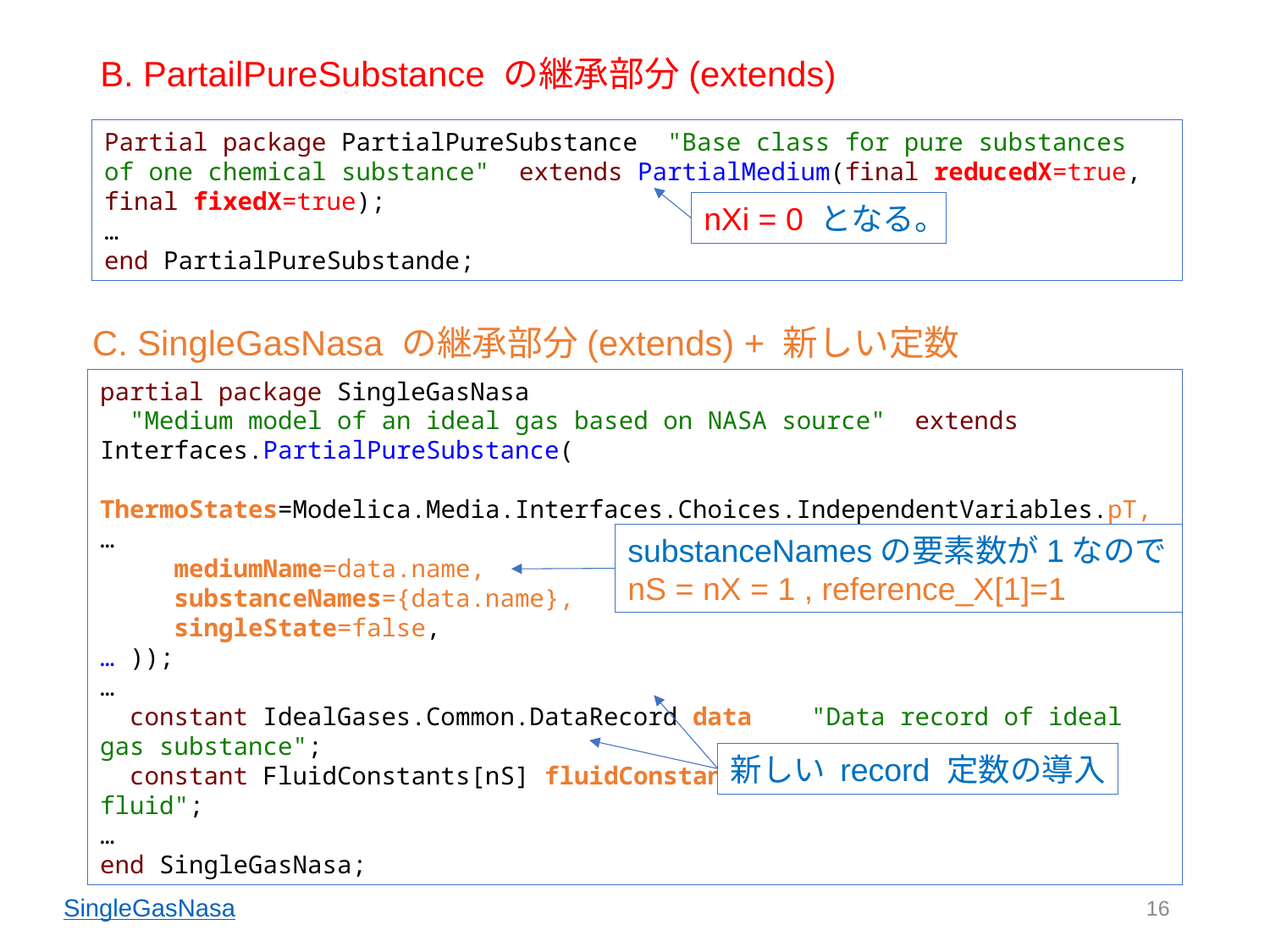

# B. PartailPureSubstance の継承部分(extends)
Partial package PartialPureSubstance  "Base class for pure substances of one chemical substance"  extends PartialMedium(final reducedX=true, final fixedX=true);
…
end PartialPureSubstande;
nXi = 0 となる。
C. SingleGasNasa の継承部分(extends) + 新しい定数
partial package SingleGasNasa
  "Medium model of an ideal gas based on NASA source"  extends Interfaces.PartialPureSubstance(
     ThermoStates=Modelica.Media.Interfaces.Choices.IndependentVariables.pT,
…
     mediumName=data.name,
     substanceNames={data.name},
     singleState=false,
… ));
…
  constant IdealGases.Common.DataRecord data    "Data record of ideal gas substance";
  constant FluidConstants[nS] fluidConstants "Constant data for the fluid";
…
end SingleGasNasa;
substanceNamesの要素数が1なので
nS = nX = 1 , reference_X[1]=1
新しい record 定数の導入
16
SingleGasNasa